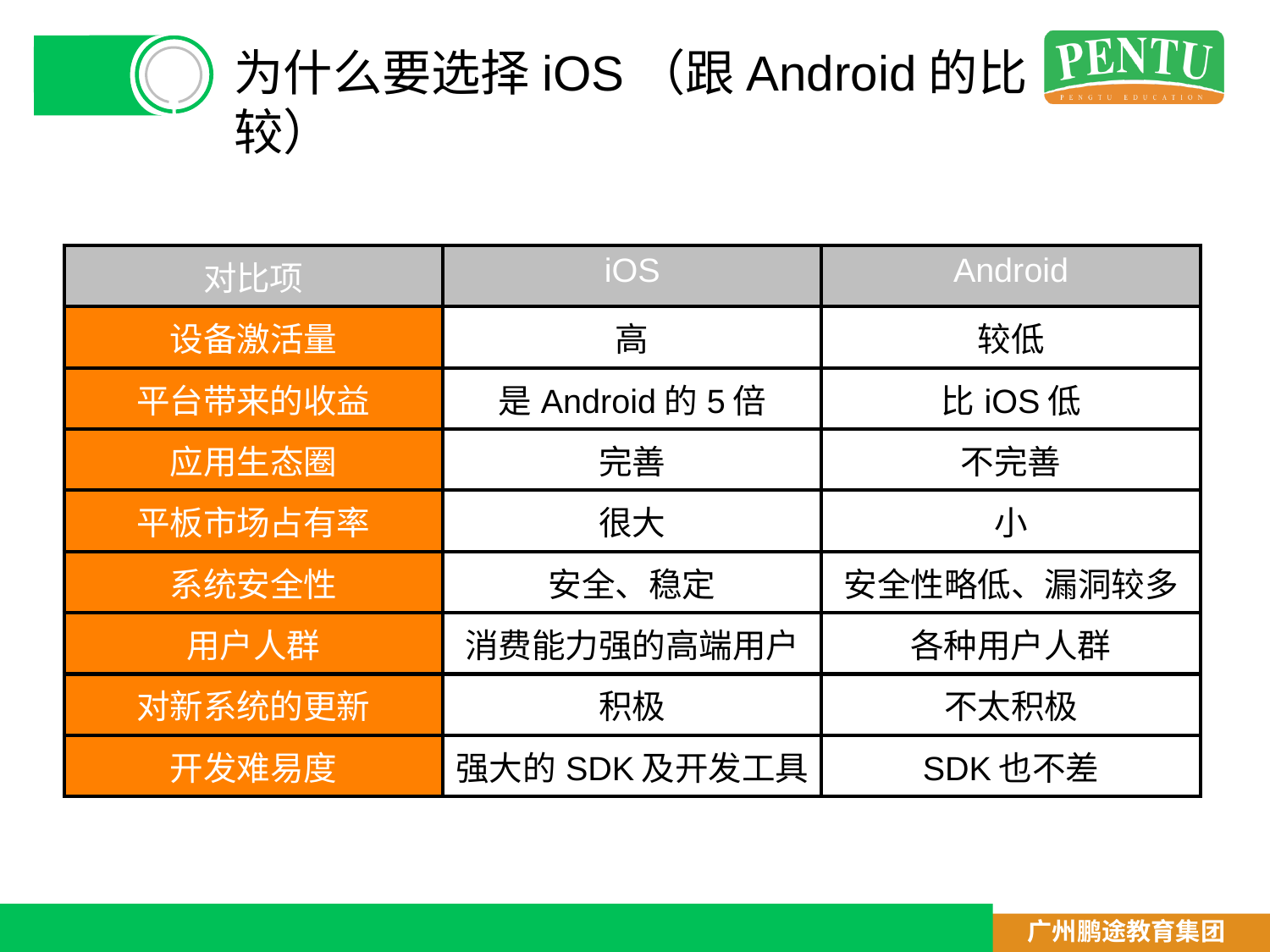

# 为什么要选择iOS（跟Android的比较）
| 对比项 | iOS | Android |
| --- | --- | --- |
| 设备激活量 | 高 | 较低 |
| 平台带来的收益 | 是Android的5倍 | 比iOS低 |
| 应用生态圈 | 完善 | 不完善 |
| 平板市场占有率 | 很大 | 小 |
| 系统安全性 | 安全、稳定 | 安全性略低、漏洞较多 |
| 用户人群 | 消费能力强的高端用户 | 各种用户人群 |
| 对新系统的更新 | 积极 | 不太积极 |
| 开发难易度 | 强大的SDK及开发工具 | SDK也不差 |